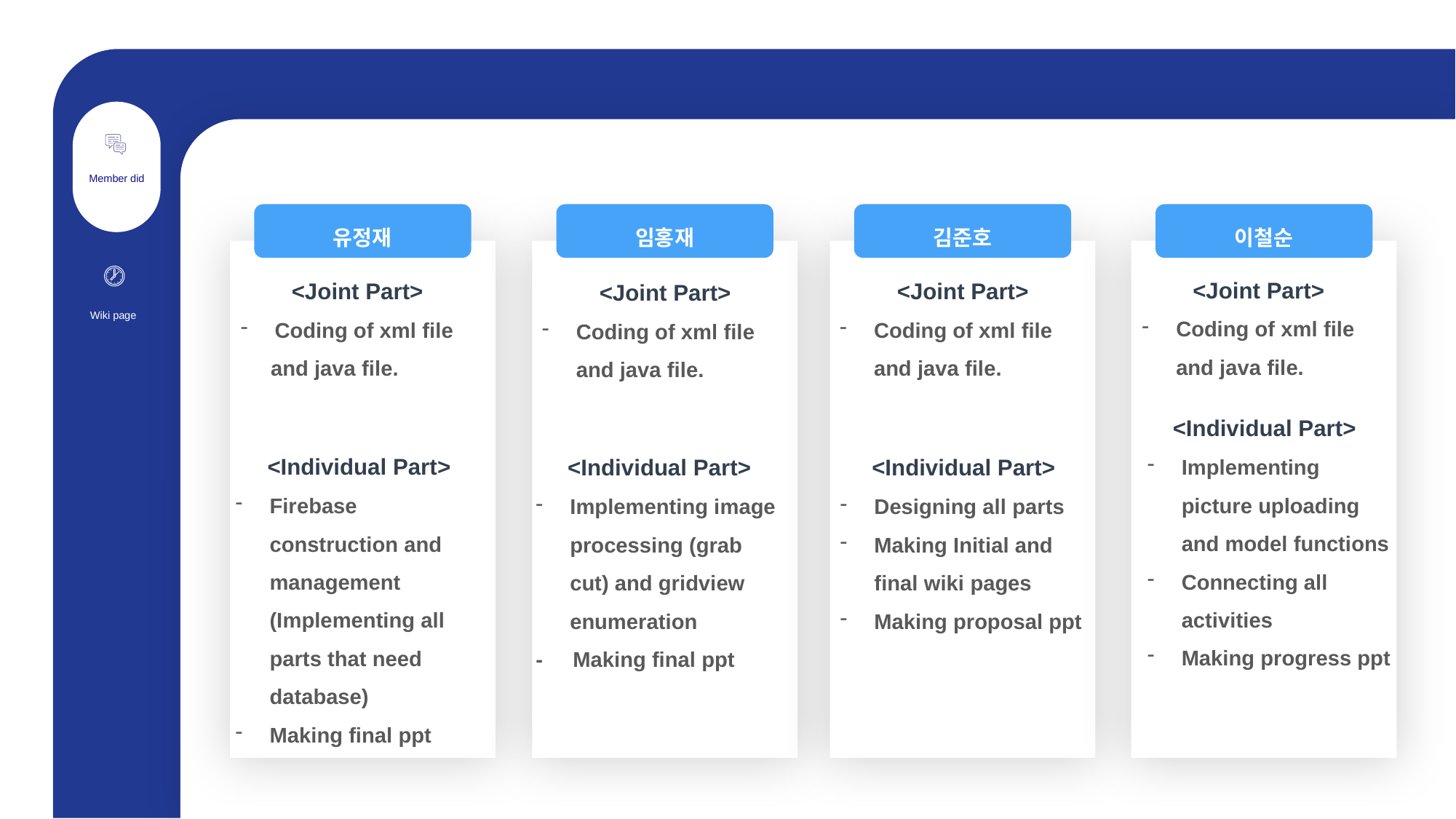

유정재

        <Joint Part>
Coding of xml file
     and java file.
임홍재
김준호
이철순

        <Joint Part>
Coding of xml file and java file.
         <Joint Part>
Coding of xml file and java file.
         <Joint Part>
Coding of xml file and java file.
    <Individual Part>
Implementing picture uploading  and model functions
Connecting all activities
Making progress ppt
     <Individual Part>
Firebase construction and management (Implementing all parts that need database)
Making final ppt
     <Individual Part>
Designing all parts
Making Initial and final wiki pages
Making proposal ppt
     <Individual Part>
Implementing image processing (grab cut) and gridview enumeration
-     Making final ppt

Member did

Wiki page